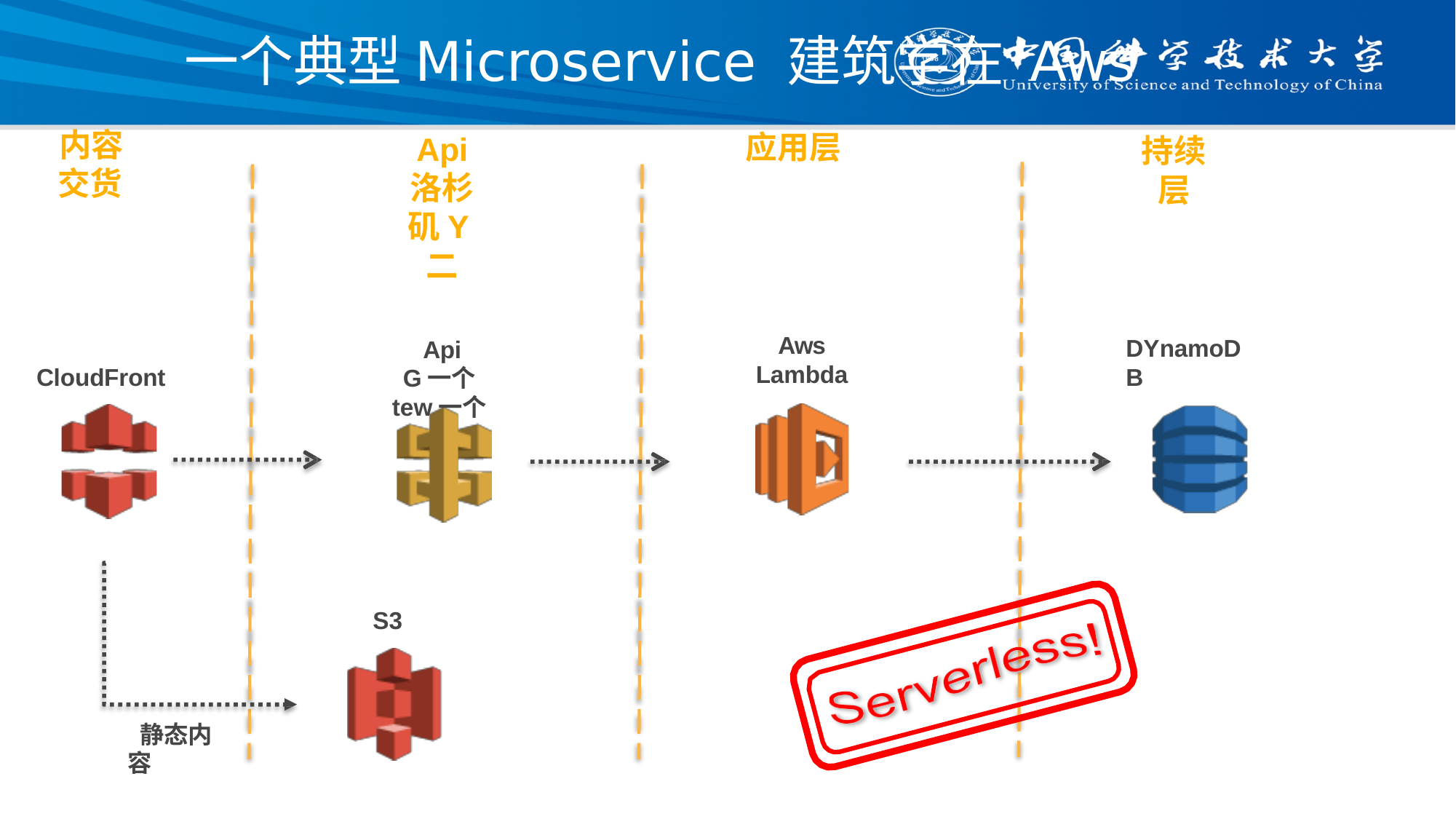

# 一个典型Microservice 建筑学在 Aws
内容
交货
应用层
Api
洛杉矶Y二
持续
层

Aws
Lambda
DYnamoDB
Api
G一个tew一个Y
CloudFront

S3

静态内容